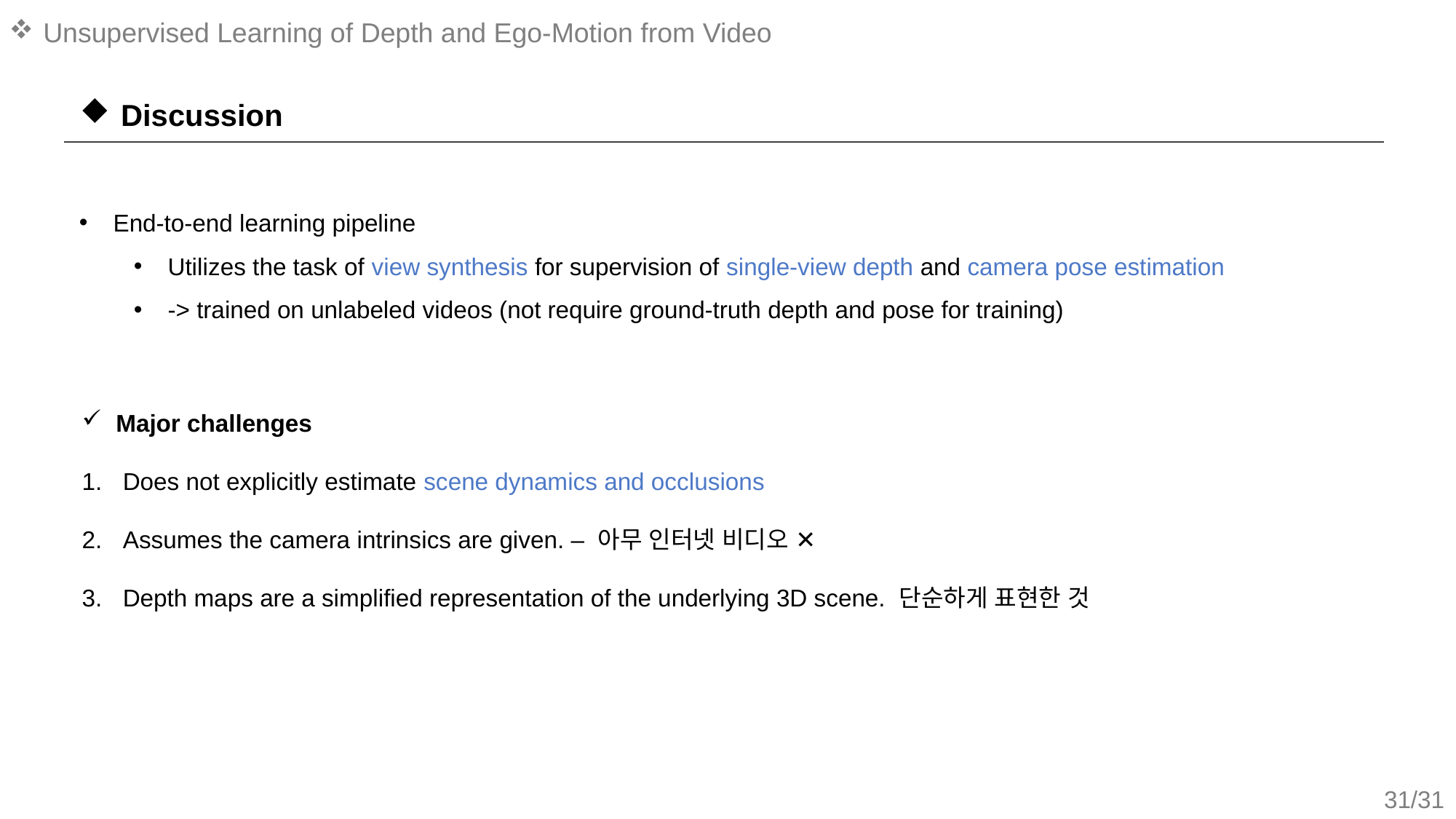

# Unsupervised Learning of Depth and Ego-Motion from Video
Discussion
End-to-end learning pipeline
Utilizes the task of view synthesis for supervision of single-view depth and camera pose estimation
-> trained on unlabeled videos (not require ground-truth depth and pose for training)
Major challenges
Does not explicitly estimate scene dynamics and occlusions
Assumes the camera intrinsics are given. – 아무 인터넷 비디오 ✕
Depth maps are a simplified representation of the underlying 3D scene. 단순하게 표현한 것